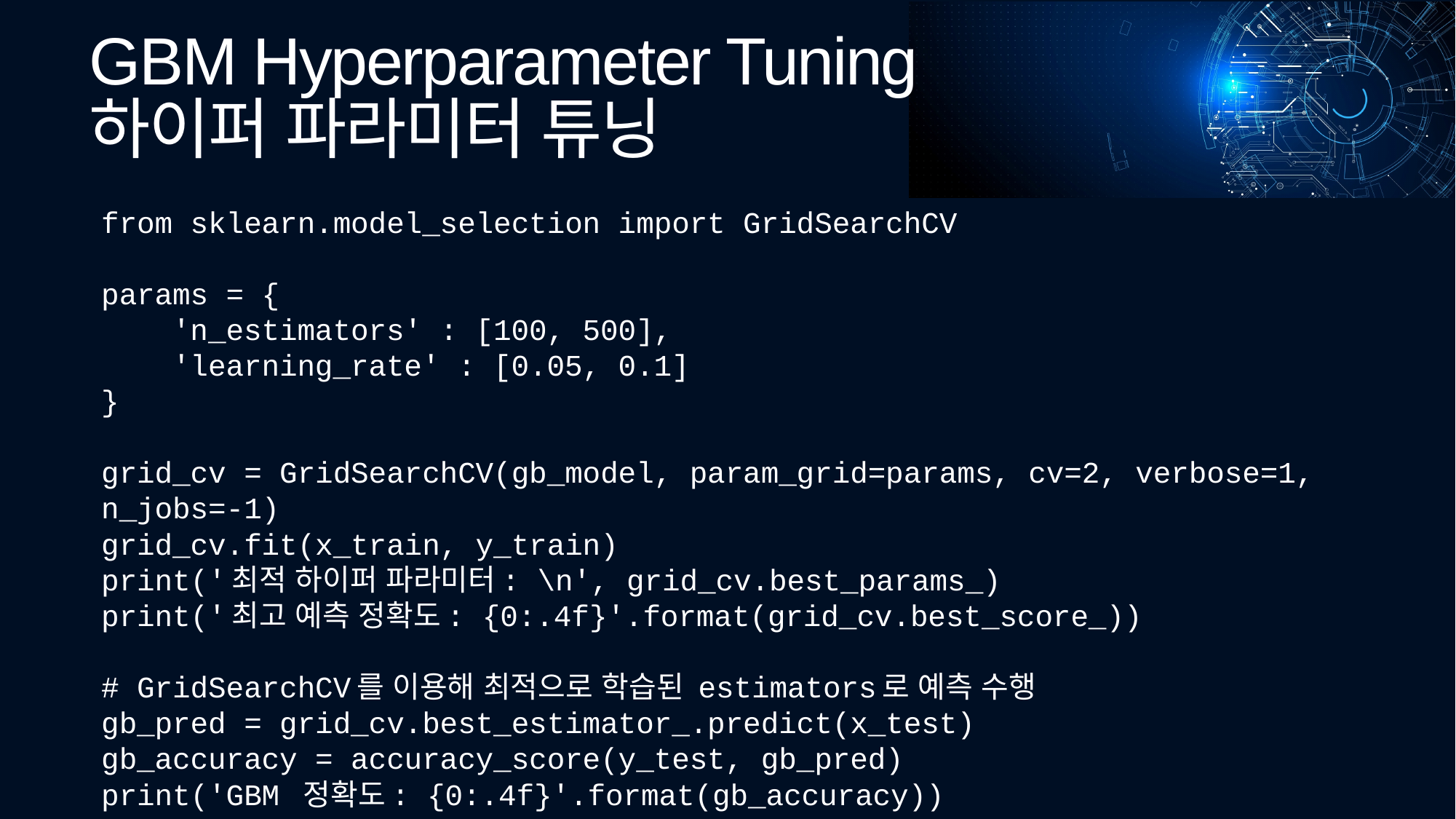

# GBM Hyperparameter Tuning 하이퍼 파라미터 튜닝
from sklearn.model_selection import GridSearchCV

params = {
    'n_estimators' : [100, 500],
    'learning_rate' : [0.05, 0.1]
}

grid_cv = GridSearchCV(gb_model, param_grid=params, cv=2, verbose=1, n_jobs=-1)
grid_cv.fit(x_train, y_train)
print('최적 하이퍼 파라미터: \n', grid_cv.best_params_)
print('최고 예측 정확도: {0:.4f}'.format(grid_cv.best_score_))

# GridSearchCV를 이용해 최적으로 학습된 estimators로 예측 수행
gb_pred = grid_cv.best_estimator_.predict(x_test)
gb_accuracy = accuracy_score(y_test, gb_pred)
print('GBM 정확도: {0:.4f}'.format(gb_accuracy))